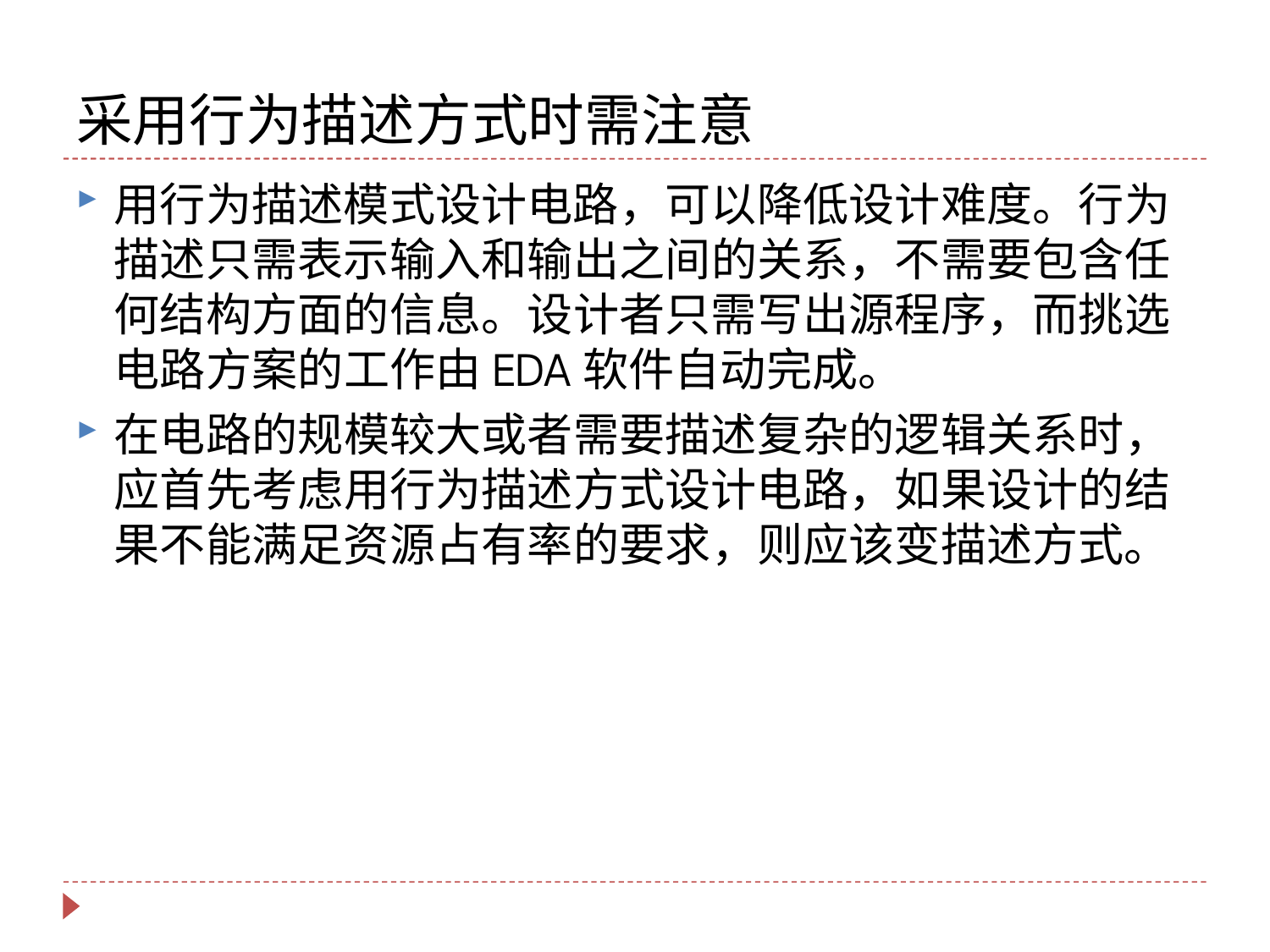

# 采用行为描述方式时需注意
用行为描述模式设计电路，可以降低设计难度。行为描述只需表示输入和输出之间的关系，不需要包含任何结构方面的信息。设计者只需写出源程序，而挑选电路方案的工作由EDA软件自动完成。
在电路的规模较大或者需要描述复杂的逻辑关系时，应首先考虑用行为描述方式设计电路，如果设计的结果不能满足资源占有率的要求，则应该变描述方式。